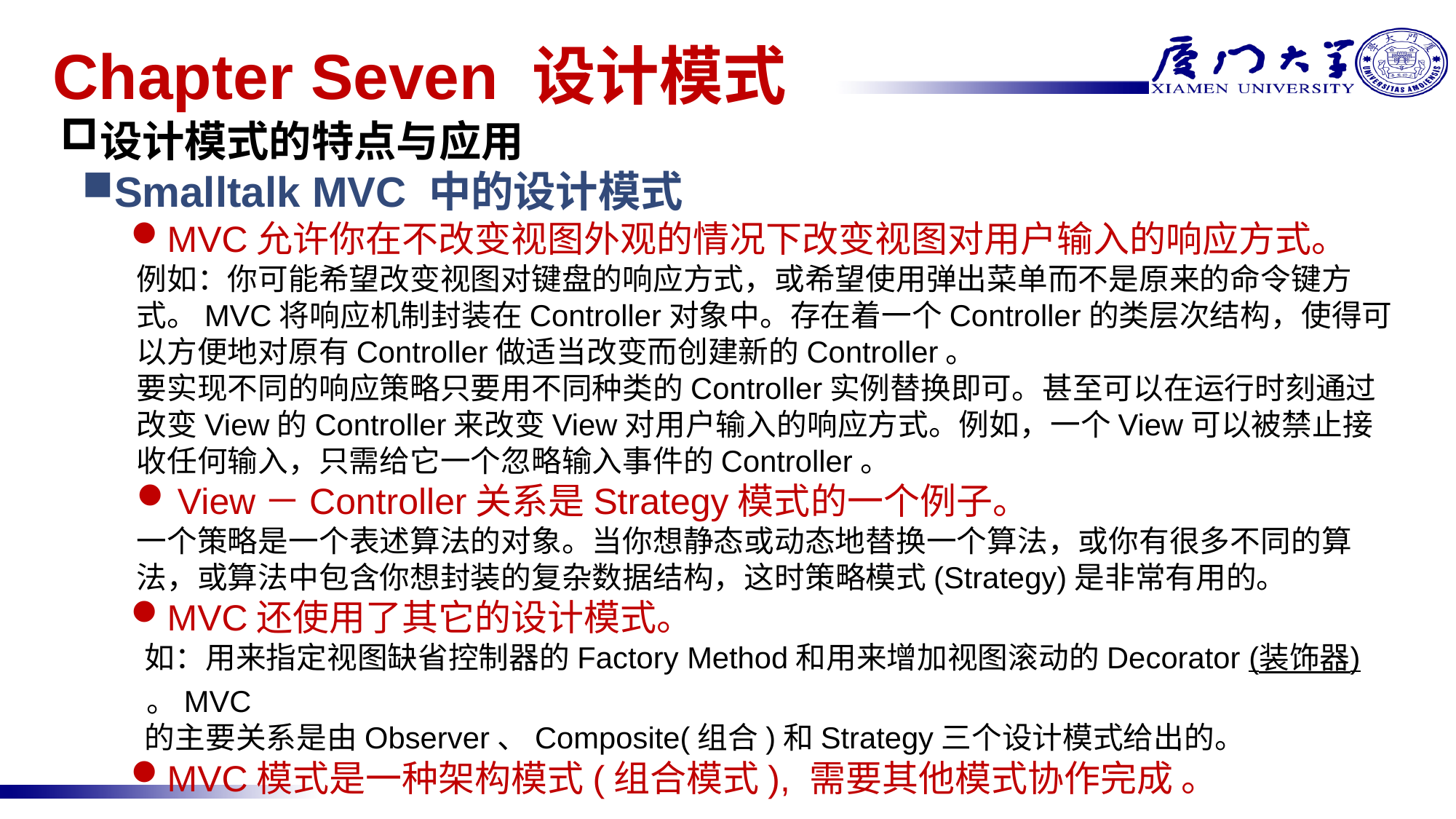

# Chapter Seven 设计模式
设计模式的特点与应用
Smalltalk MVC 中的设计模式
MVC允许你在不改变视图外观的情况下改变视图对用户输入的响应方式。
例如：你可能希望改变视图对键盘的响应方式，或希望使用弹出菜单而不是原来的命令键方式。MVC将响应机制封装在Controller对象中。存在着一个Controller的类层次结构，使得可以方便地对原有Controller做适当改变而创建新的Controller。
要实现不同的响应策略只要用不同种类的Controller实例替换即可。甚至可以在运行时刻通过改变View的Controller来改变View对用户输入的响应方式。例如，一个View可以被禁止接收任何输入，只需给它一个忽略输入事件的Controller。
View－Controller关系是Strategy模式的一个例子。
一个策略是一个表述算法的对象。当你想静态或动态地替换一个算法，或你有很多不同的算法，或算法中包含你想封装的复杂数据结构，这时策略模式(Strategy)是非常有用的。
MVC还使用了其它的设计模式。
 如：用来指定视图缺省控制器的Factory Method和用来增加视图滚动的Decorator (装饰器) 。MVC
 的主要关系是由Observer、Composite(组合)和Strategy三个设计模式给出的。
MVC模式是一种架构模式(组合模式), 需要其他模式协作完成 。